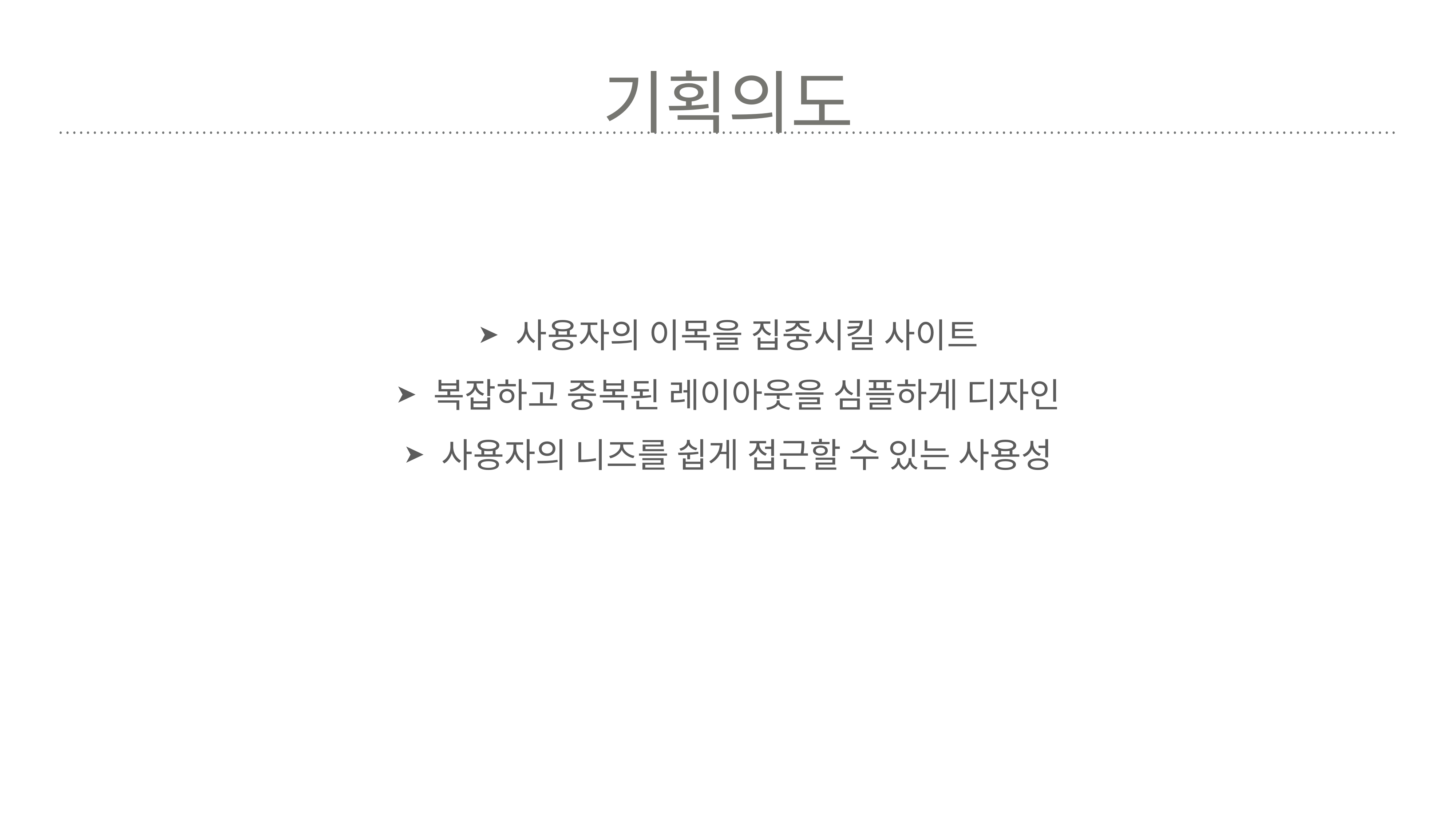

# 기획의도
사용자의 이목을 집중시킬 사이트
복잡하고 중복된 레이아웃을 심플하게 디자인
사용자의 니즈를 쉽게 접근할 수 있는 사용성